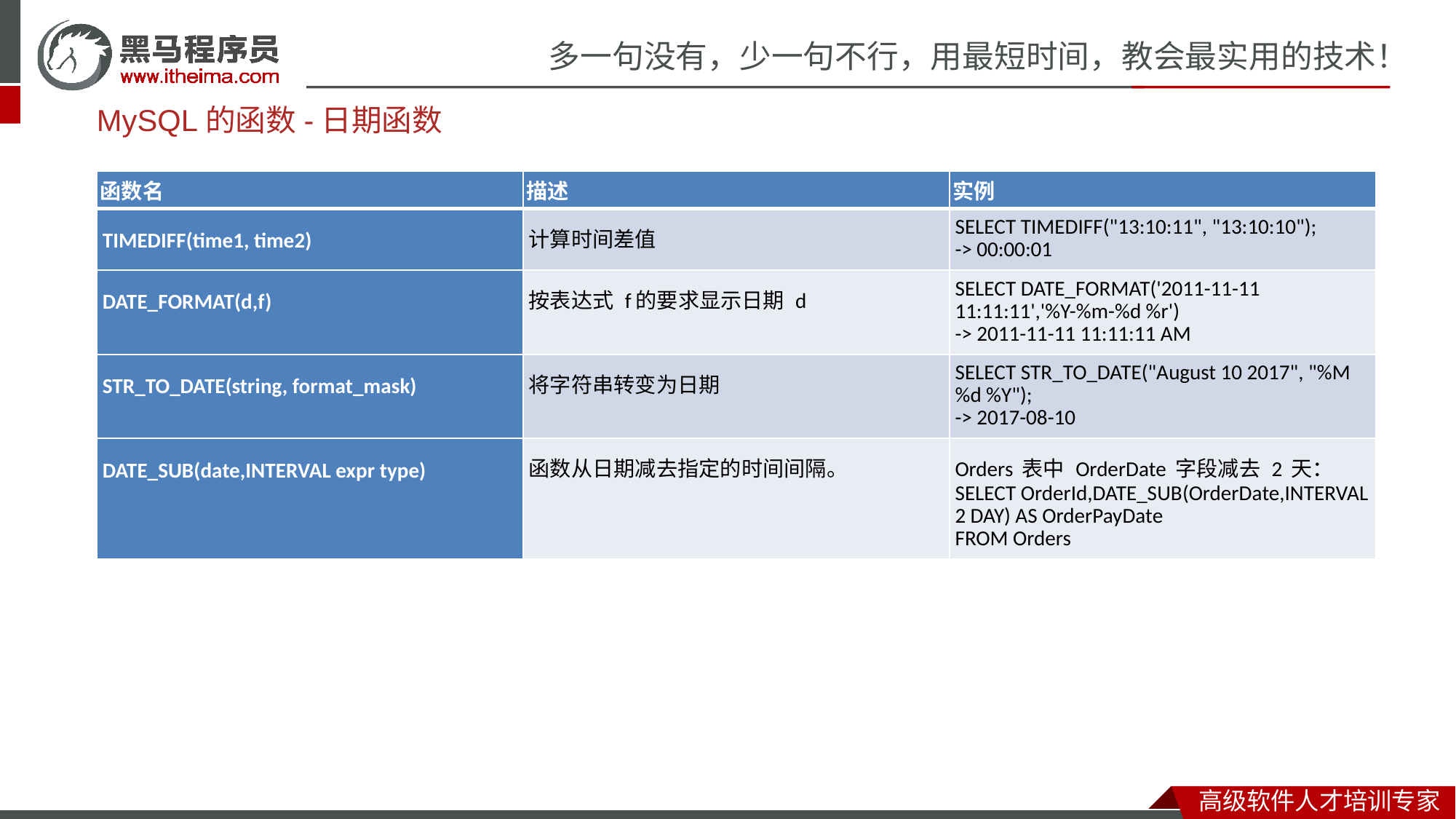

MySQL的函数-日期函数
| 函数名 | 描述 | 实例 |
| --- | --- | --- |
| TIMEDIFF(time1, time2) | 计算时间差值 | SELECT TIMEDIFF("13:10:11", "13:10:10"); -> 00:00:01 |
| DATE\_FORMAT(d,f) | 按表达式 f的要求显示日期 d | SELECT DATE\_FORMAT('2011-11-11 11:11:11','%Y-%m-%d %r') -> 2011-11-11 11:11:11 AM |
| STR\_TO\_DATE(string, format\_mask) | 将字符串转变为日期 | SELECT STR\_TO\_DATE("August 10 2017", "%M %d %Y"); -> 2017-08-10 |
| DATE\_SUB(date,INTERVAL expr type) | 函数从日期减去指定的时间间隔。 | Orders 表中 OrderDate 字段减去 2 天： SELECT OrderId,DATE\_SUB(OrderDate,INTERVAL 2 DAY) AS OrderPayDate FROM Orders |